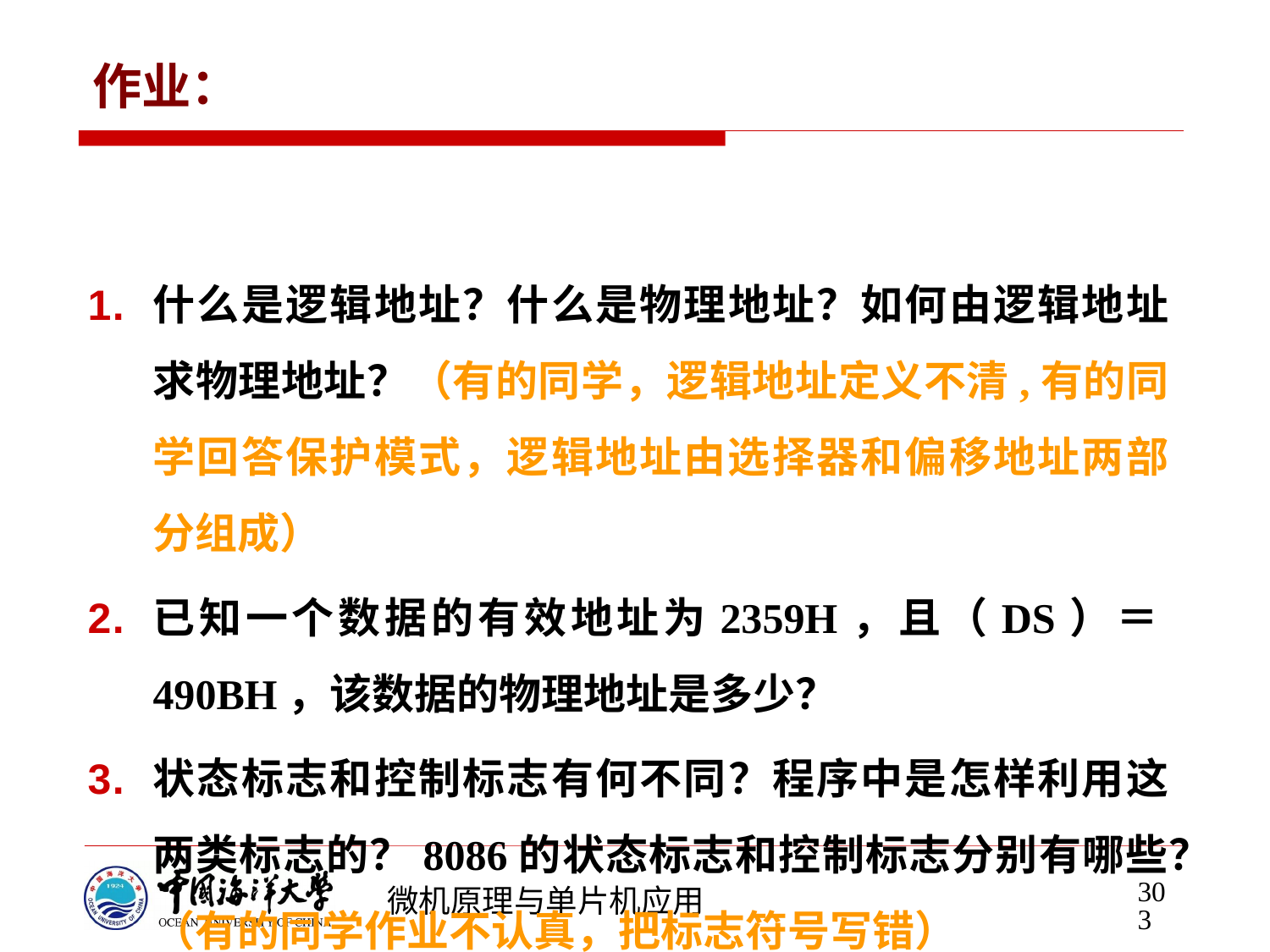

# 作业：
什么是逻辑地址？什么是物理地址？如何由逻辑地址求物理地址？（有的同学，逻辑地址定义不清,有的同学回答保护模式，逻辑地址由选择器和偏移地址两部分组成）
已知一个数据的有效地址为2359H，且（DS）＝490BH，该数据的物理地址是多少？
状态标志和控制标志有何不同？程序中是怎样利用这两类标志的？8086的状态标志和控制标志分别有哪些？（有的同学作业不认真，把标志符号写错）
微处理器内部结构由哪几部分组成？试述各部分主要功能？（许多同学从组成原理角度写，而不是从编程结构来写）
5D90H减去4AE0H，试给出标志寄存器中AF、SF、ZF、CF、OF、PF的值。（用加法做和用减法做结果不一样）
303